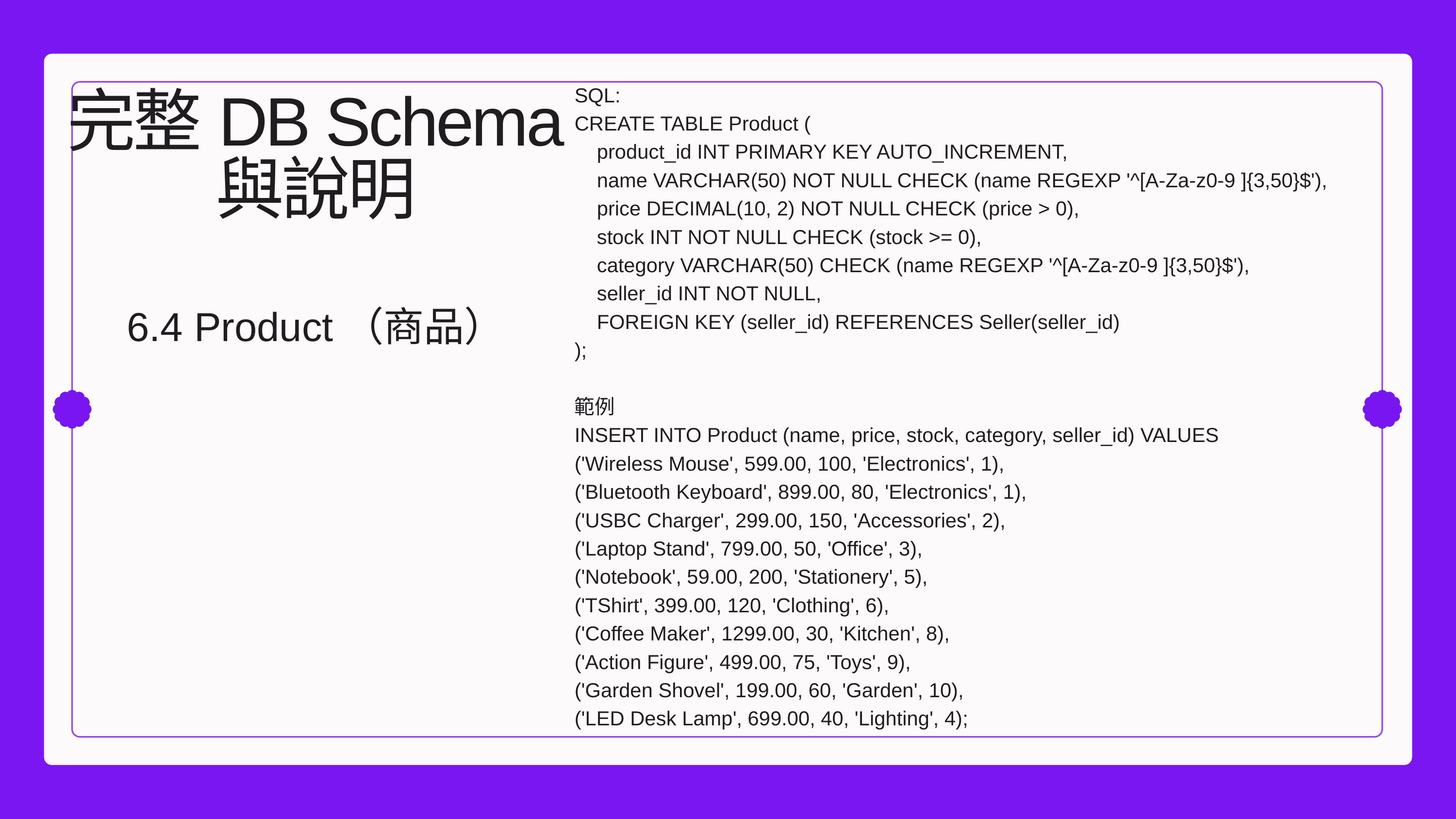

SQL:
CREATE TABLE Product (
    product_id INT PRIMARY KEY AUTO_INCREMENT,
    name VARCHAR(50) NOT NULL CHECK (name REGEXP '^[A-Za-z0-9 ]{3,50}$'),
    price DECIMAL(10, 2) NOT NULL CHECK (price > 0),
    stock INT NOT NULL CHECK (stock >= 0),
    category VARCHAR(50) CHECK (name REGEXP '^[A-Za-z0-9 ]{3,50}$'),
    seller_id INT NOT NULL,
    FOREIGN KEY (seller_id) REFERENCES Seller(seller_id)
);

範例
INSERT INTO Product (name, price, stock, category, seller_id) VALUES
('Wireless Mouse', 599.00, 100, 'Electronics', 1),
('Bluetooth Keyboard', 899.00, 80, 'Electronics', 1),
('USBC Charger', 299.00, 150, 'Accessories', 2),
('Laptop Stand', 799.00, 50, 'Office', 3),
('Notebook', 59.00, 200, 'Stationery', 5),
('TShirt', 399.00, 120, 'Clothing', 6),
('Coffee Maker', 1299.00, 30, 'Kitchen', 8),
('Action Figure', 499.00, 75, 'Toys', 9),
('Garden Shovel', 199.00, 60, 'Garden', 10),
('LED Desk Lamp', 699.00, 40, 'Lighting', 4);

完整DB Schema
與說明
6.4 Product（商品）